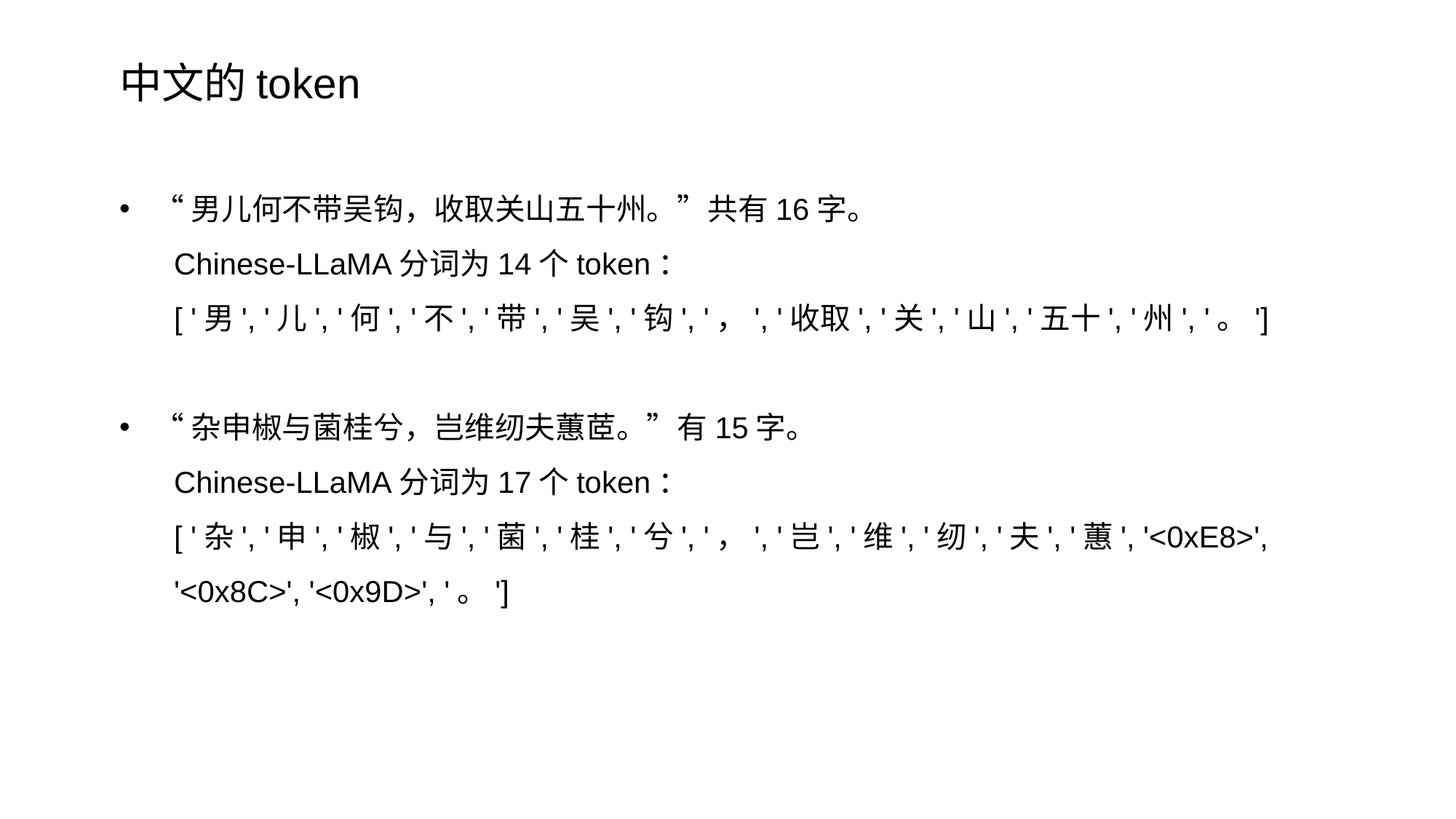

中文的token
“男儿何不带吴钩，收取关山五十州。”共有16字。
Chinese-LLaMA分词为14个token：
[ '男', '儿', '何', '不', '带', '吴', '钩', '，', '收取', '关', '山', '五十', '州', '。']

“杂申椒与菌桂兮，岂维纫夫蕙茝。”有15字。
Chinese-LLaMA分词为17个token：
[ '杂', '申', '椒', '与', '菌', '桂', '兮', '，', '岂', '维', '纫', '夫', '蕙', '<0xE8>', '<0x8C>', '<0x9D>', '。']